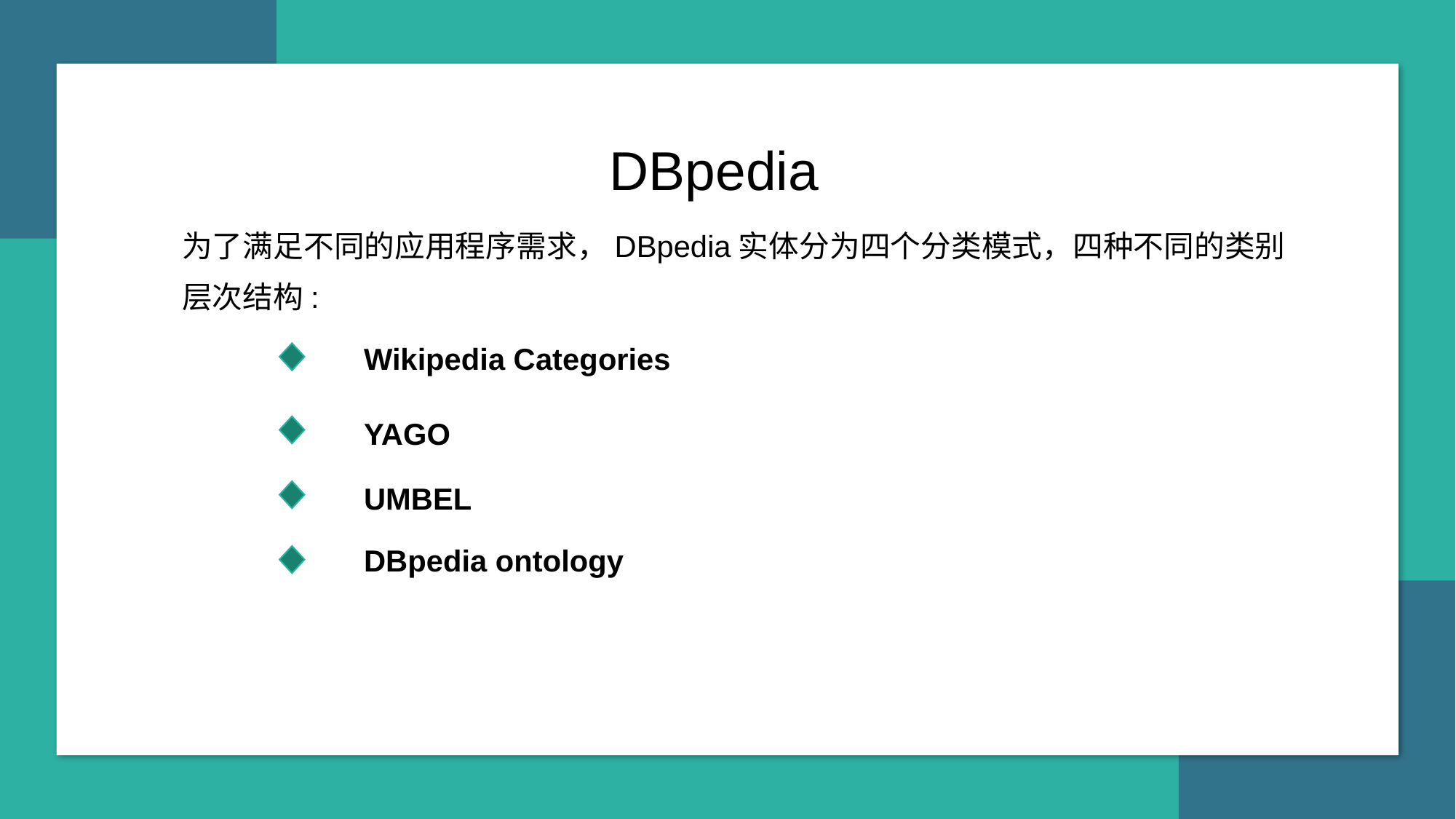

DBpedia
为了满足不同的应用程序需求，DBpedia实体分为四个分类模式，四种不同的类别层次结构:
Wikipedia Categories

YAGO

UMBEL

DBpedia ontology